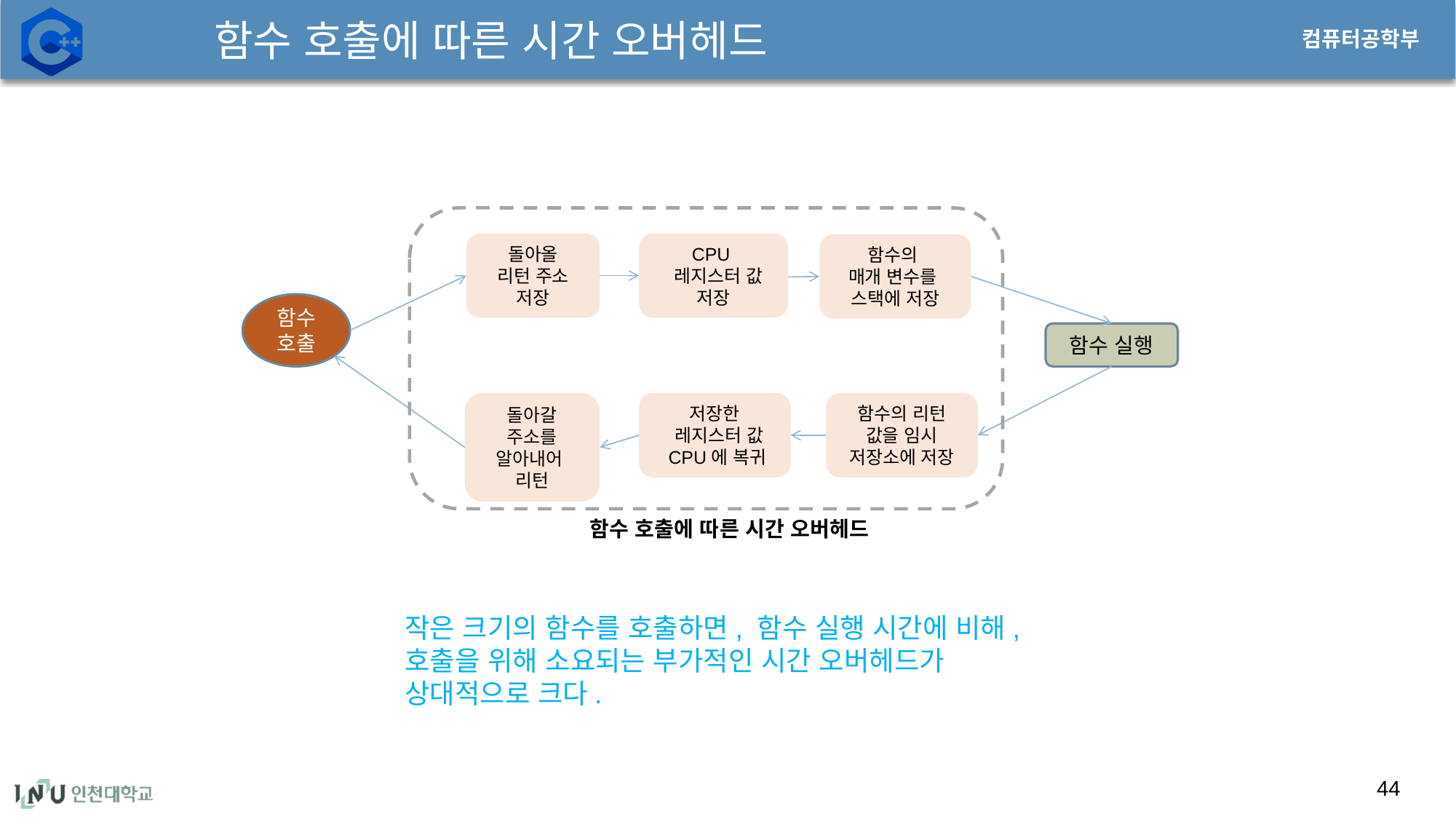

# 함수 호출에 따른 시간 오버헤드

돌아올
리턴 주소 저장
CPU
 레지스터 값
저장
함수의
매개 변수를
스택에 저장
함수 호출
함수 실행
저장한
 레지스터 값
 CPU에 복귀
돌아갈 주소를 알아내어
리턴
함수의 리턴 값을 임시 저장소에 저장
함수 호출에 따른 시간 오버헤드
작은 크기의 함수를 호출하면, 함수 실행 시간에 비해, 호출을 위해 소요되는 부가적인 시간 오버헤드가 상대적으로 크다.